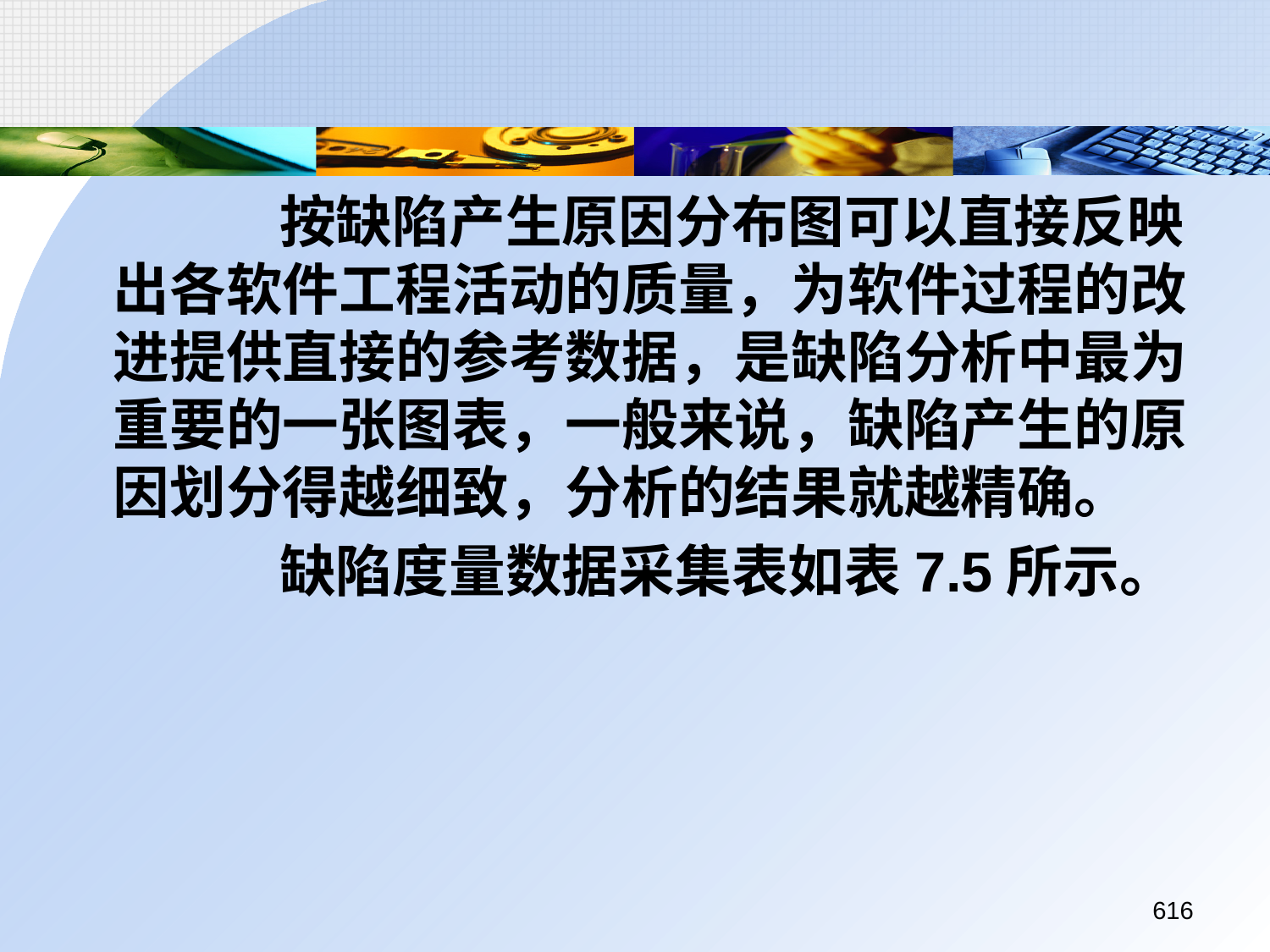

按缺陷产生原因分布图可以直接反映出各软件工程活动的质量，为软件过程的改进提供直接的参考数据，是缺陷分析中最为重要的一张图表，一般来说，缺陷产生的原因划分得越细致，分析的结果就越精确。
		  缺陷度量数据采集表如表7.5所示。

616